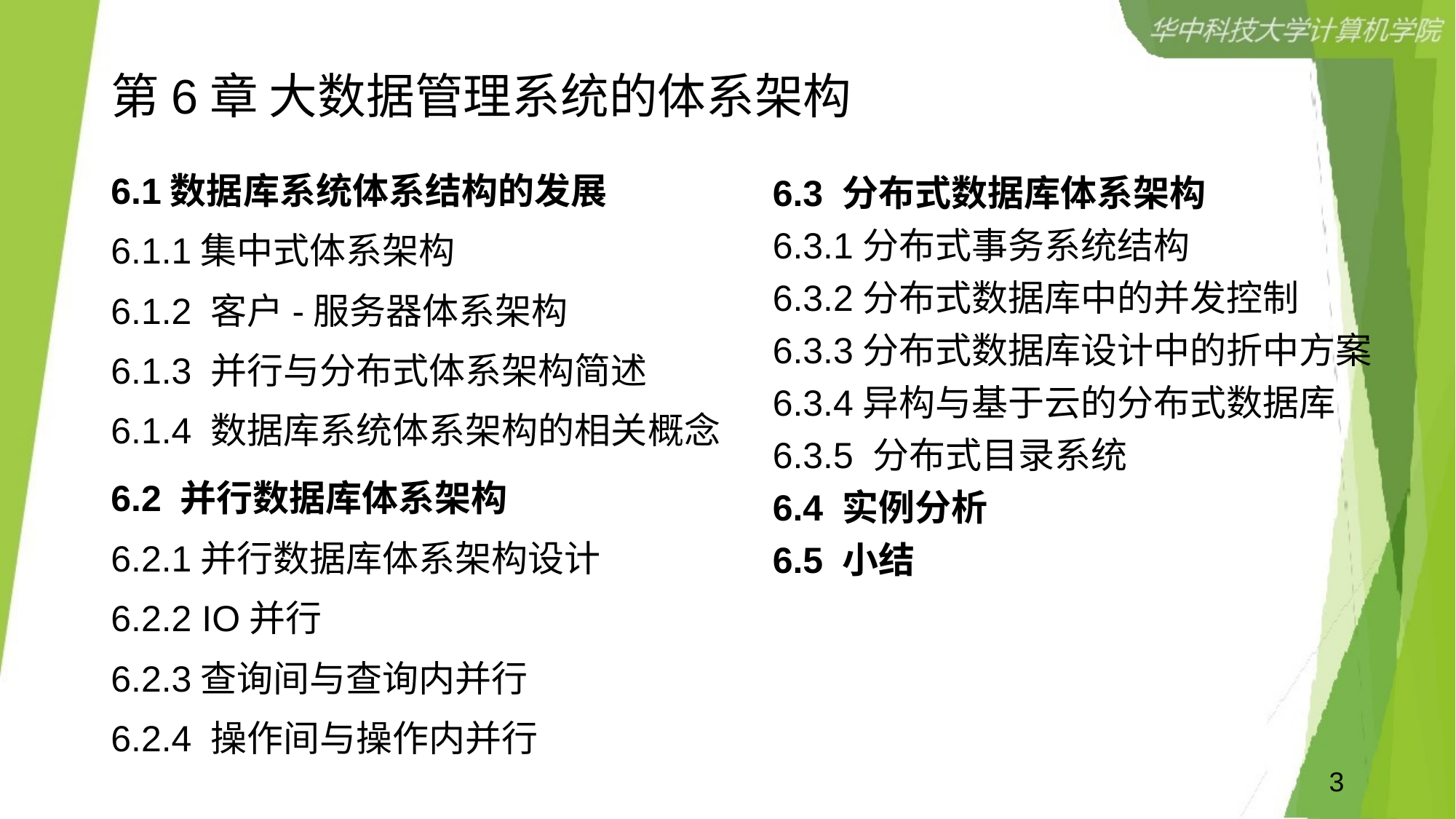

# 第6章 大数据管理系统的体系架构
6.1数据库系统体系结构的发展
6.1.1集中式体系架构
6.1.2 客户-服务器体系架构
6.1.3 并行与分布式体系架构简述
6.1.4 数据库系统体系架构的相关概念
6.2 并行数据库体系架构
6.2.1并行数据库体系架构设计
6.2.2 IO并行
6.2.3查询间与查询内并行
6.2.4 操作间与操作内并行
6.3 分布式数据库体系架构
6.3.1分布式事务系统结构
6.3.2分布式数据库中的并发控制
6.3.3分布式数据库设计中的折中方案
6.3.4异构与基于云的分布式数据库
6.3.5 分布式目录系统
6.4 实例分析
6.5 小结
3